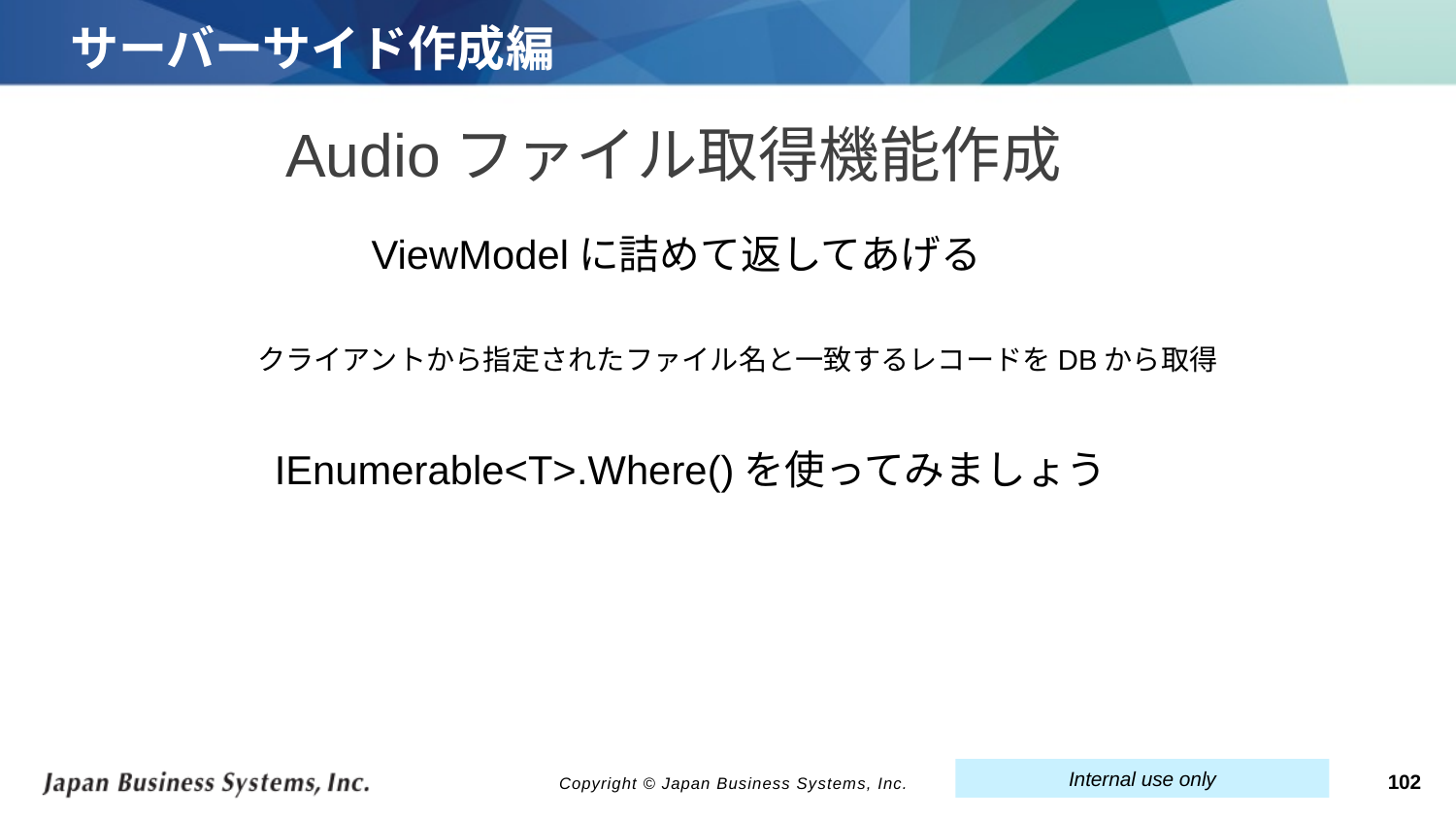

# サーバーサイド作成編
Audioファイル取得機能作成
ViewModelに詰めて返してあげる
クライアントから指定されたファイル名と一致するレコードをDBから取得
IEnumerable<T>.Where()を使ってみましょう